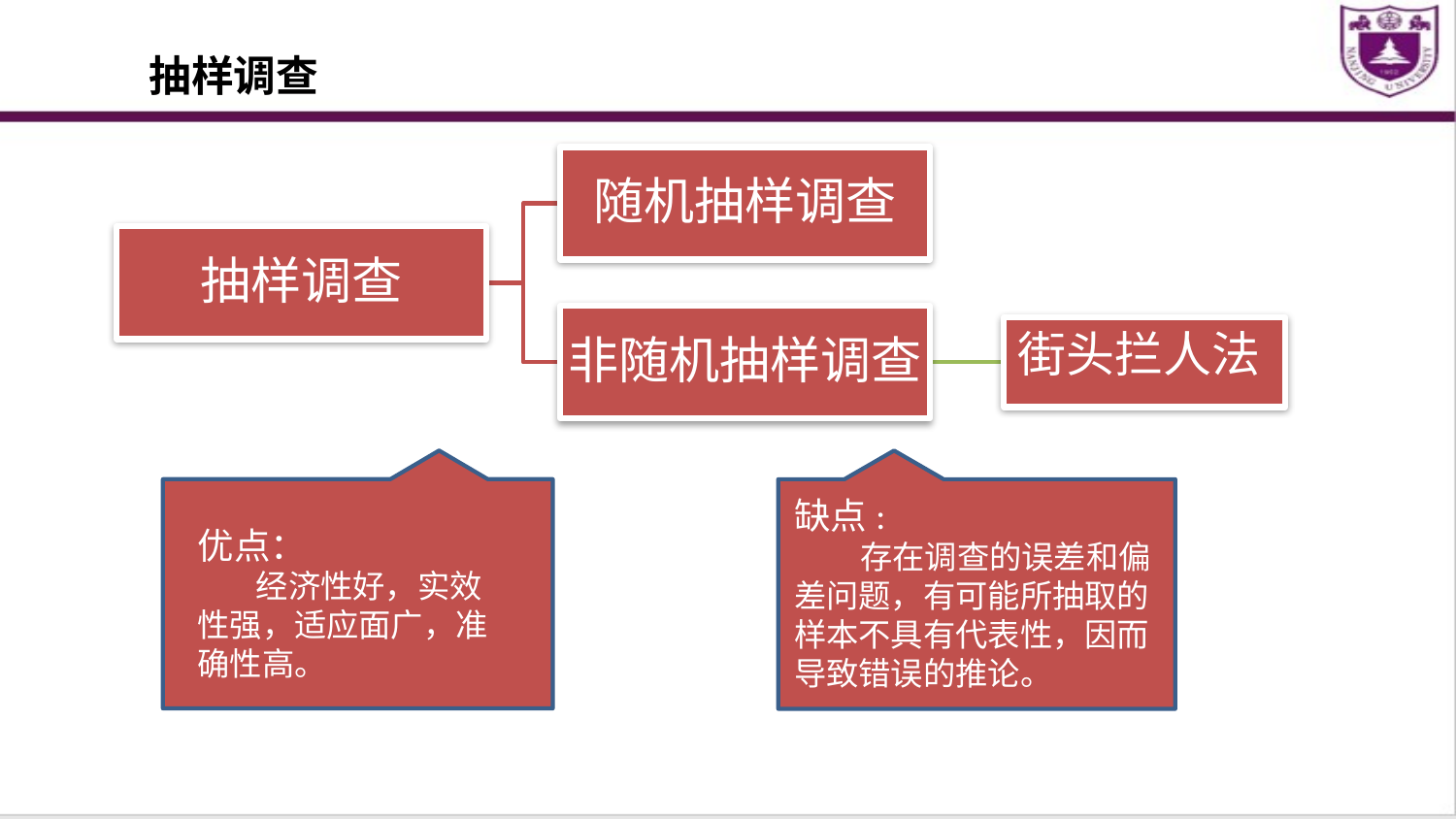

抽样调查
抽样调查
随机抽样调查
非随机抽样调查

街头拦人法

缺点:
        存在调查的误差和偏差问题，有可能所抽取的样本不具有代表性，因而导致错误的推论。

优点：
       经济性好，实效性强，适应面广，准确性高。